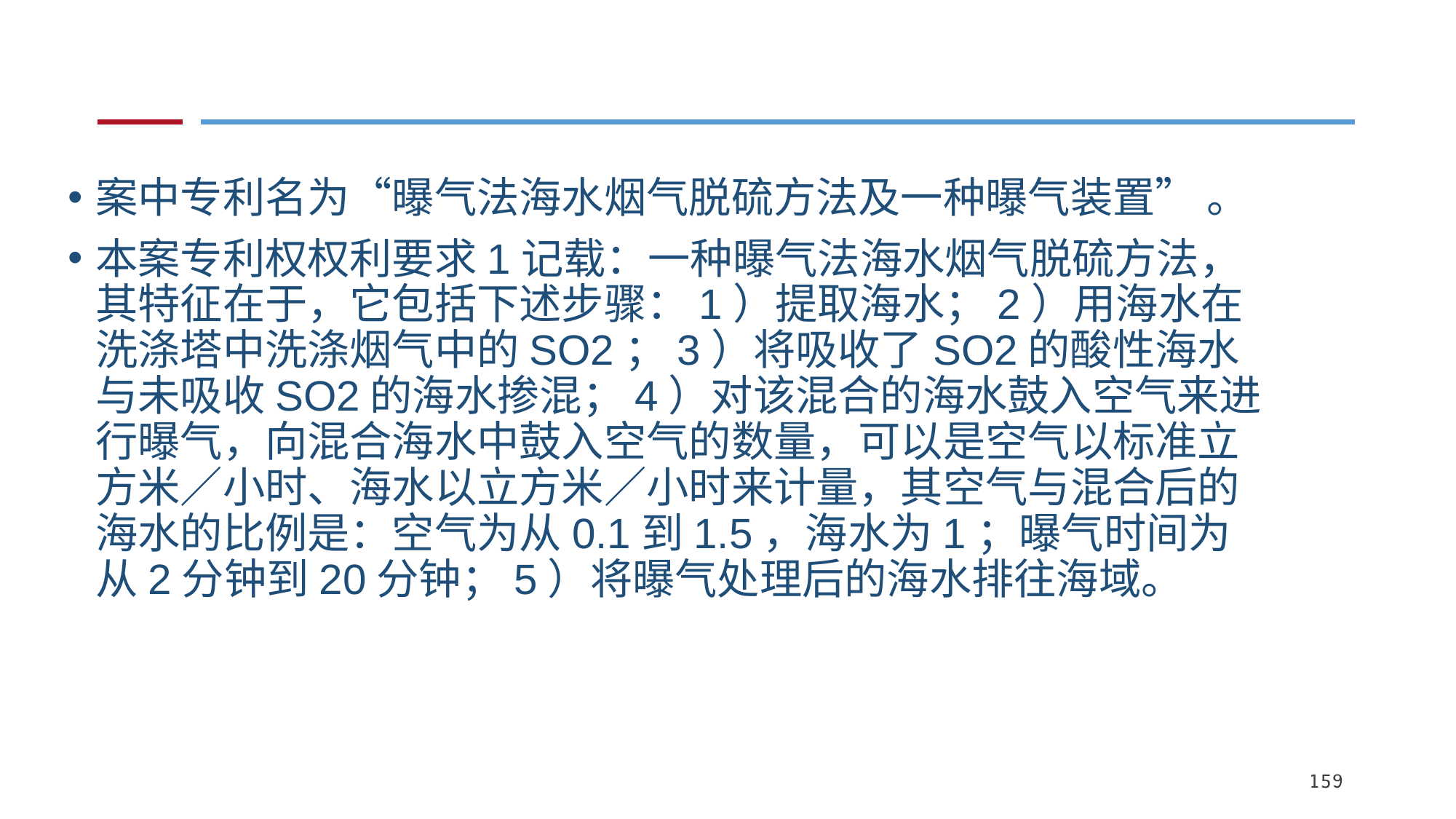

#
案中专利名为“曝气法海水烟气脱硫方法及一种曝气装置” 。
本案专利权权利要求1记载：一种曝气法海水烟气脱硫方法，其特征在于，它包括下述步骤：1）提取海水；2）用海水在洗涤塔中洗涤烟气中的SO2；3）将吸收了SO2的酸性海水与未吸收SO2的海水掺混；4）对该混合的海水鼓入空气来进行曝气，向混合海水中鼓入空气的数量，可以是空气以标准立方米／小时、海水以立方米／小时来计量，其空气与混合后的海水的比例是：空气为从0.1到1.5，海水为1；曝气时间为从2分钟到20分钟；5）将曝气处理后的海水排往海域。
159